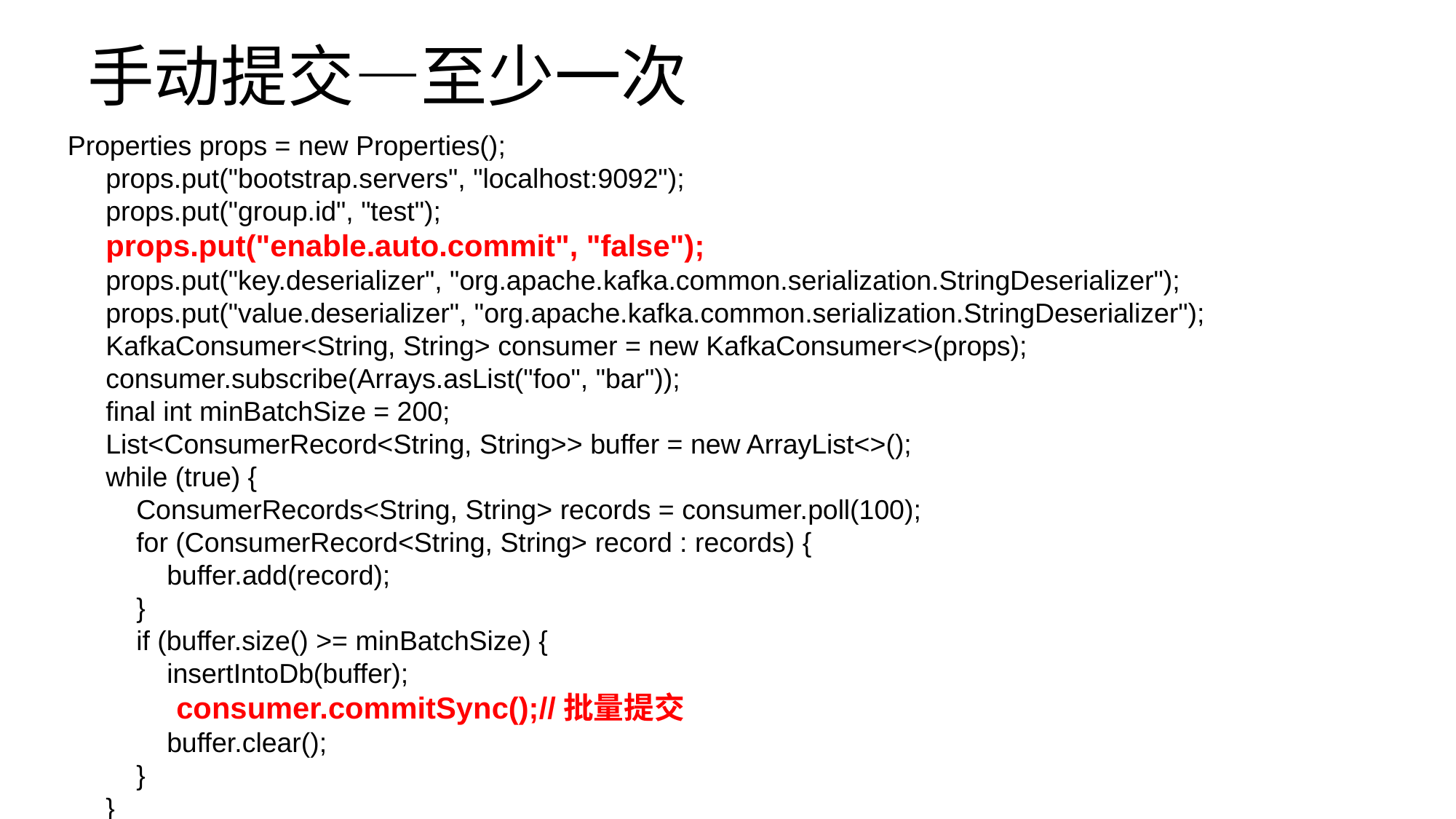

# 手动提交—至少一次
Properties props = new Properties();
     props.put("bootstrap.servers", "localhost:9092");
     props.put("group.id", "test");
     props.put("enable.auto.commit", "false");
     props.put("key.deserializer", "org.apache.kafka.common.serialization.StringDeserializer");
     props.put("value.deserializer", "org.apache.kafka.common.serialization.StringDeserializer");
     KafkaConsumer<String, String> consumer = new KafkaConsumer<>(props);
     consumer.subscribe(Arrays.asList("foo", "bar"));
     final int minBatchSize = 200;
     List<ConsumerRecord<String, String>> buffer = new ArrayList<>();
     while (true) {
         ConsumerRecords<String, String> records = consumer.poll(100);
         for (ConsumerRecord<String, String> record : records) {
             buffer.add(record);
         }
         if (buffer.size() >= minBatchSize) {
             insertIntoDb(buffer);
             consumer.commitSync();//批量提交
             buffer.clear();
         }
     }